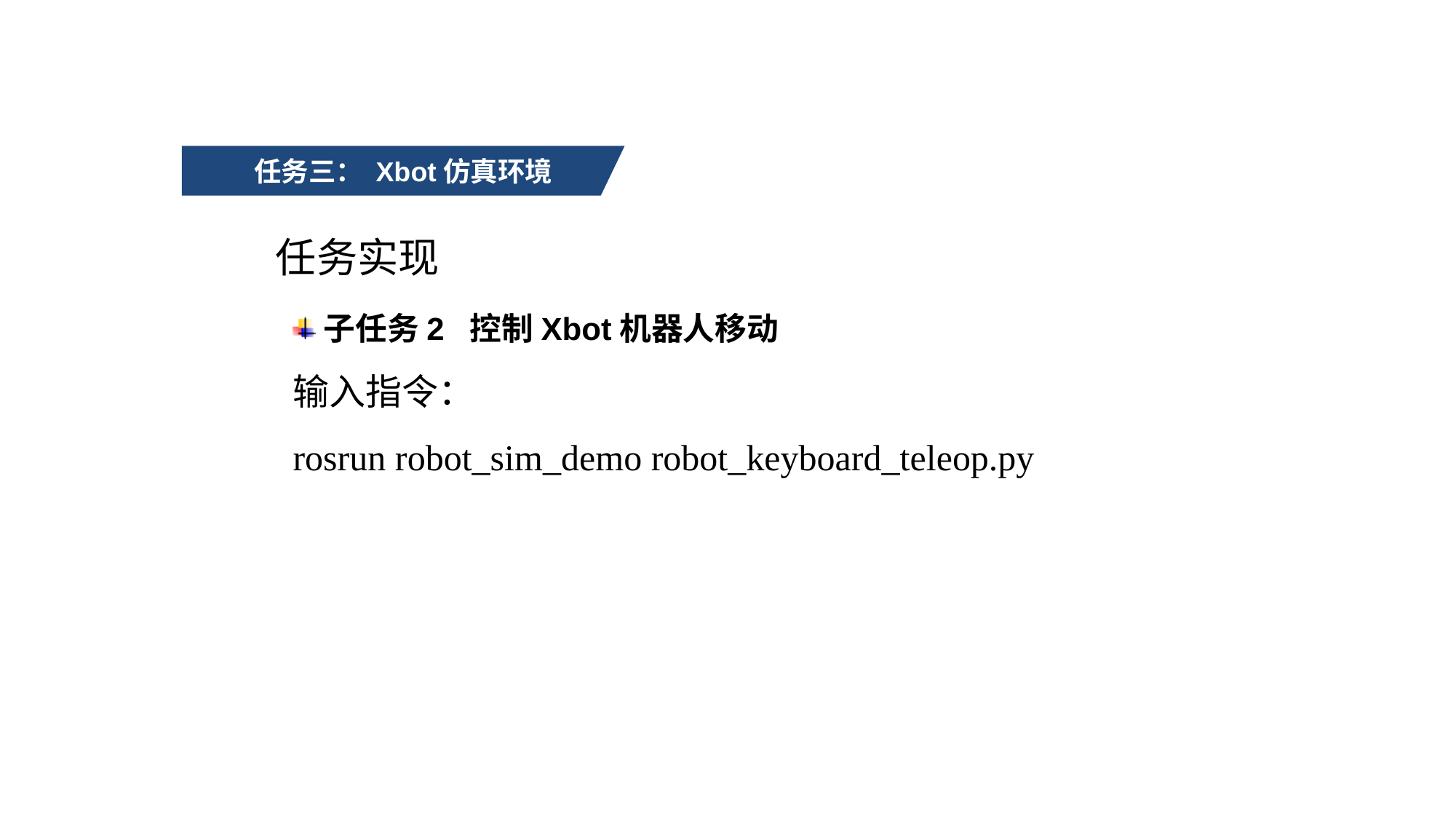

任务三： Xbot仿真环境
任务实现
子任务2  控制Xbot机器人移动
输入指令：
rosrun robot_sim_demo robot_keyboard_teleop.py